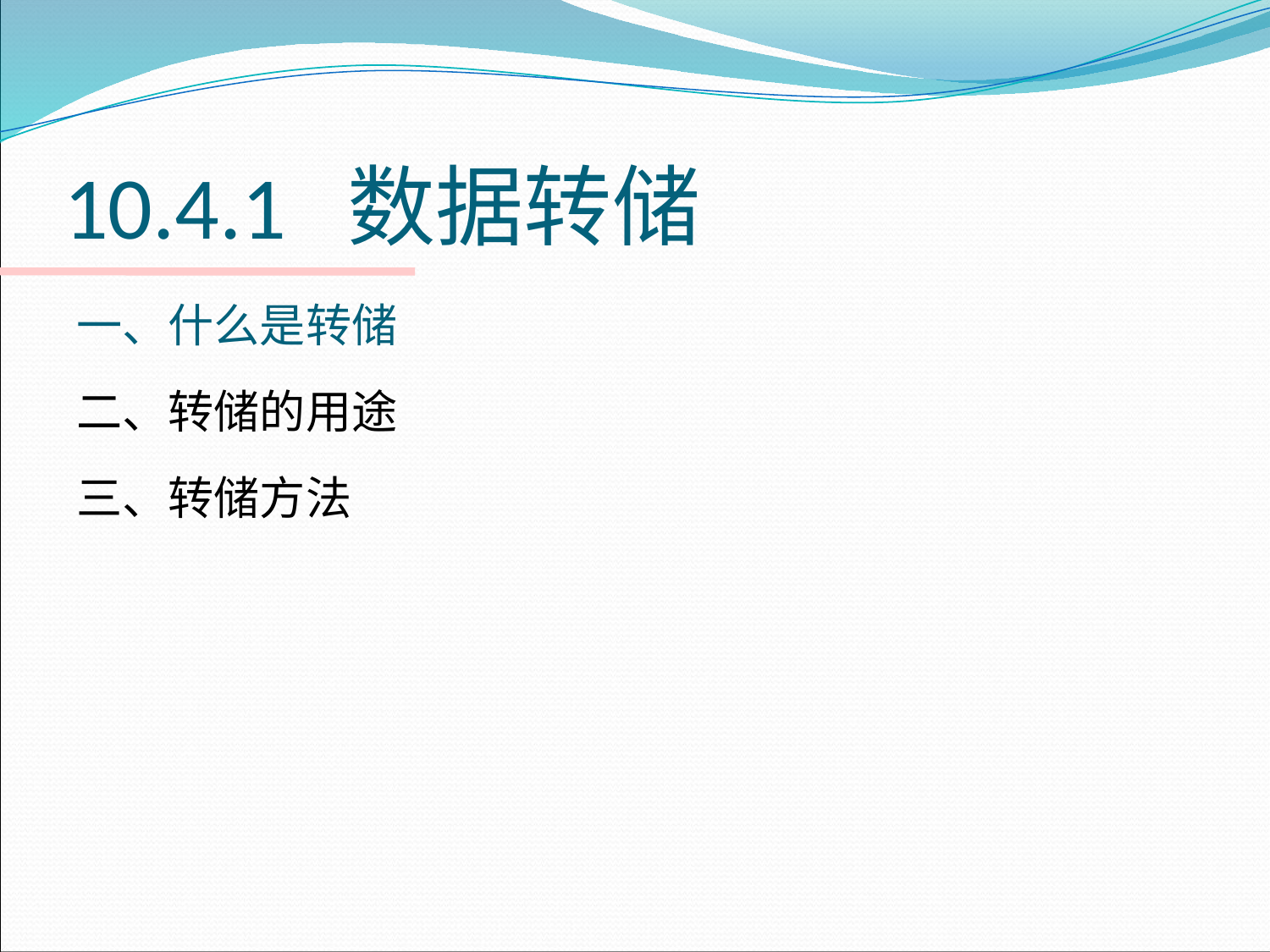

# 10.4.1  数据转储
一、什么是转储
二、转储的用途
三、转储方法

924